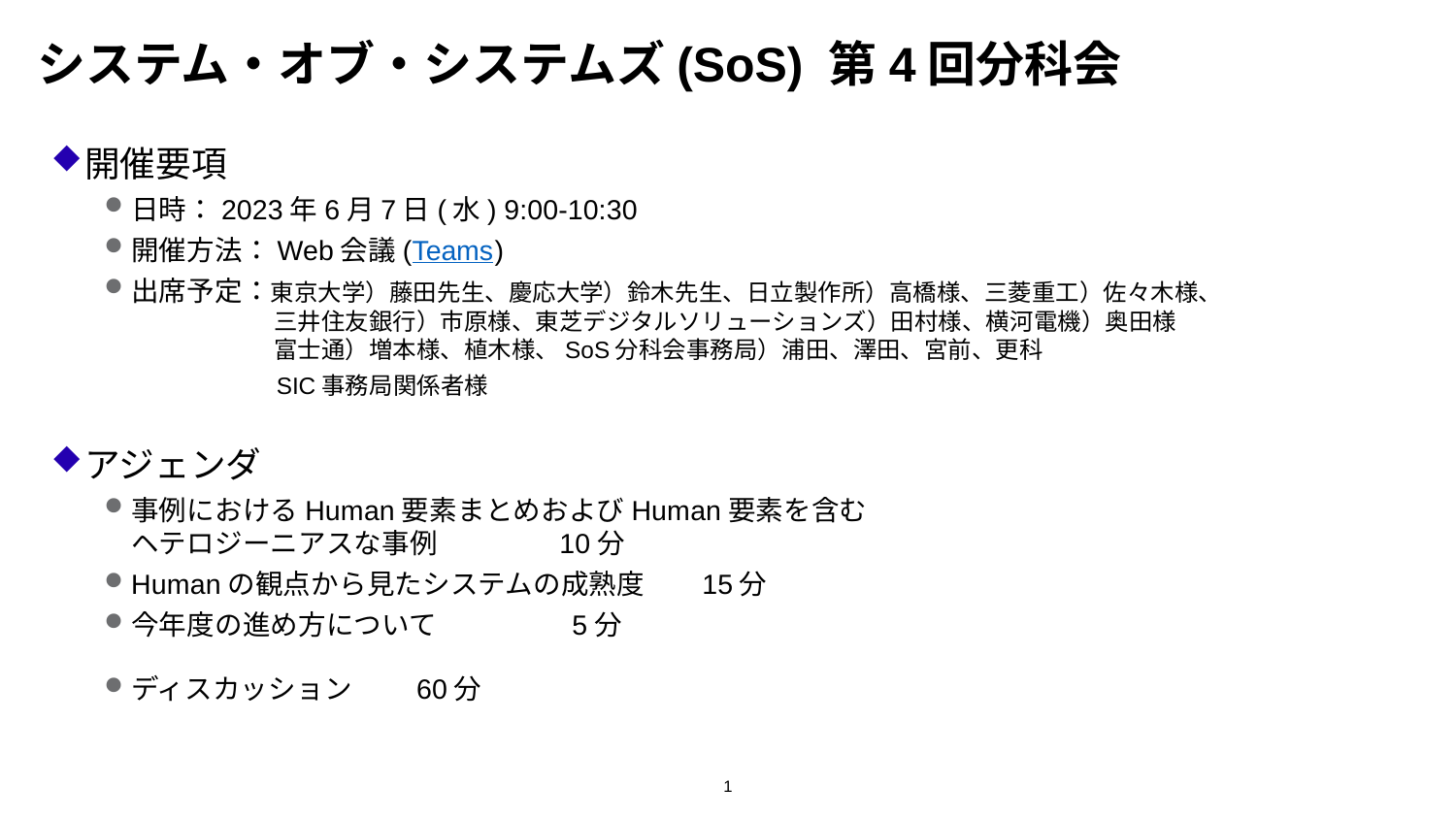

# システム・オブ・システムズ(SoS) 第4回分科会
開催要項
日時：2023年6月7日(水) 9:00-10:30
開催方法：Web会議(Teams)
出席予定：東京大学）藤田先生、慶応大学）鈴木先生、日立製作所）高橋様、三菱重工）佐々木様、
　　　　　　三井住友銀行）市原様、東芝デジタルソリューションズ）田村様、横河電機）奥田様
　　　　　　富士通）増本様、植木様、SoS分科会事務局）浦田、澤田、宮前、更科
　　　　　　　SIC事務局関係者様
アジェンダ
事例におけるHuman要素まとめおよびHuman要素を含む
ヘテロジーニアスな事例								10分
Humanの観点から見たシステムの成熟度						15分
今年度の進め方について								 5分
ディスカッション									60分
1